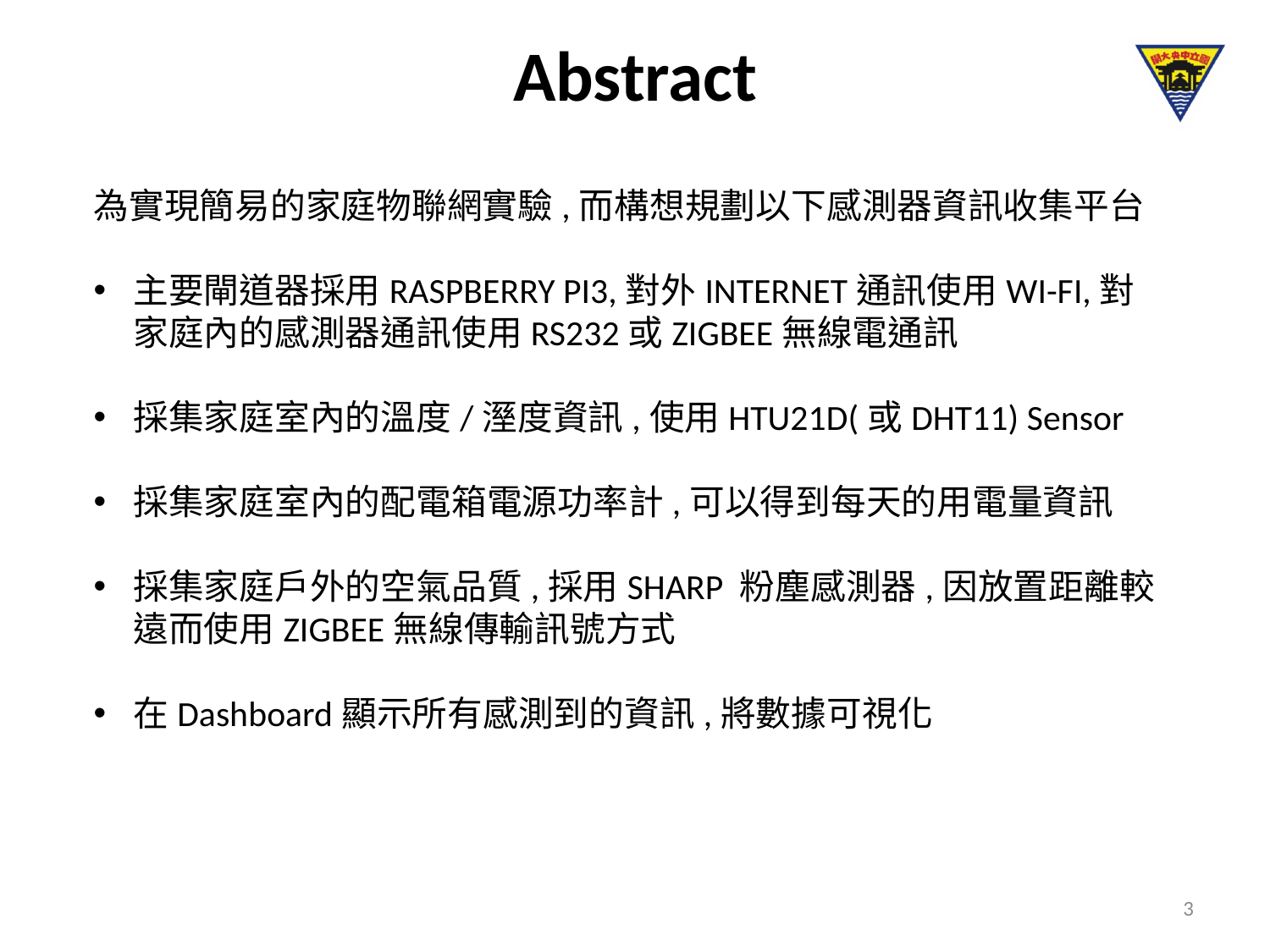

# Abstract

為實現簡易的家庭物聯網實驗,而構想規劃以下感測器資訊收集平台

主要閘道器採用RASPBERRY PI3,對外INTERNET通訊使用WI-FI,對家庭內的感測器通訊使用RS232或ZIGBEE無線電通訊

採集家庭室內的溫度/溼度資訊,使用HTU21D(或DHT11) Sensor

採集家庭室內的配電箱電源功率計,可以得到每天的用電量資訊

採集家庭戶外的空氣品質,採用SHARP 粉塵感測器,因放置距離較遠而使用ZIGBEE無線傳輸訊號方式

在Dashboard顯示所有感測到的資訊,將數據可視化
3